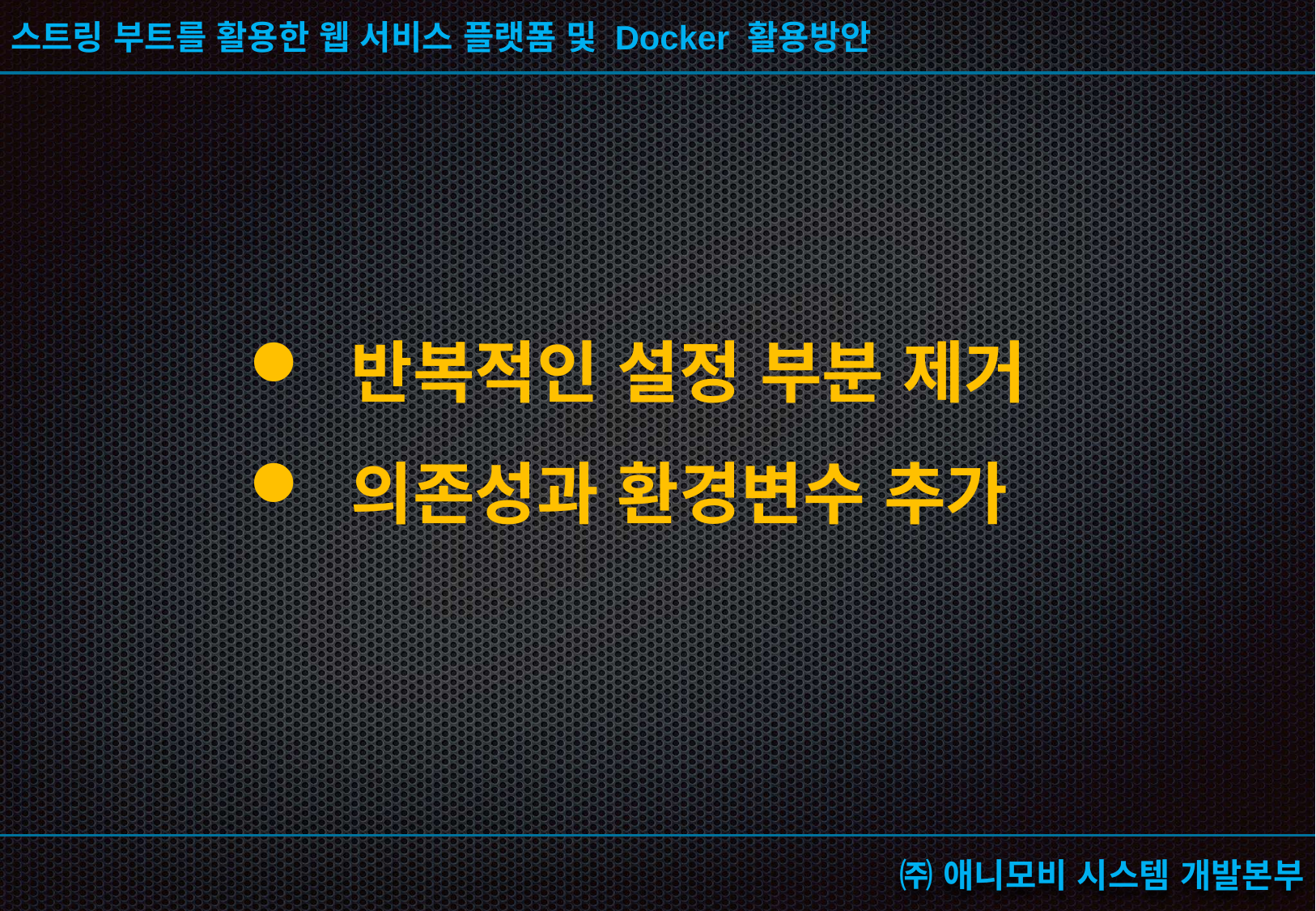

반복적인 설정 부분 제거
 의존성과 환경변수 추가